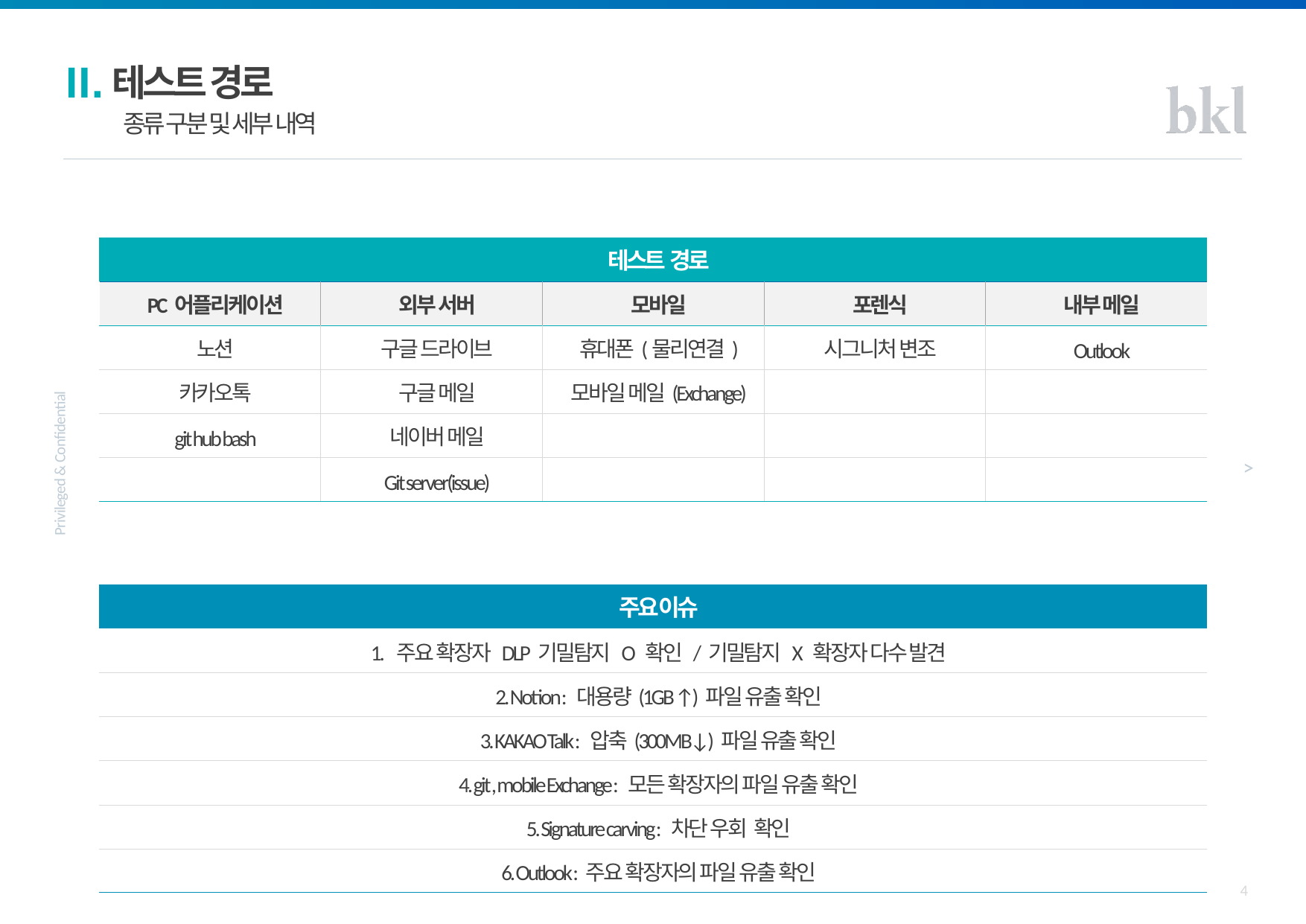

II.
테스트 경로
종류 구분 및 세부 내역
| 테스트 경로 |  |  |  |  |
| --- | --- | --- | --- | --- |
| PC 어플리케이션 | 외부 서버 | 모바일 | 포렌식 | 내부 메일 |
| 노션 | 구글 드라이브 | 휴대폰(물리연결) | 시그니처 변조 | Outlook |
| 카카오톡 | 구글 메일 | 모바일 메일(Exchange) |  |  |
| git hub bash | 네이버 메일 |  |  |  |
|  | Git server(issue) |  |  |  |
| 주요 이슈 |
| --- |
| 1. 주요 확장자 DLP 기밀탐지 O 확인 / 기밀탐지 X 확장자 다수 발견 |
| 2. Notion : 대용량(1GB ↑) 파일 유출 확인 |
| 3. KAKAO Talk : 압축(300MB↓) 파일 유출 확인 |
| 4. git , mobile Exchange : 모든 확장자의 파일 유출 확인 |
| 5. Signature carving : 차단 우회 확인 |
| 6. Outlook : 주요 확장자의 파일 유출 확인 |
4